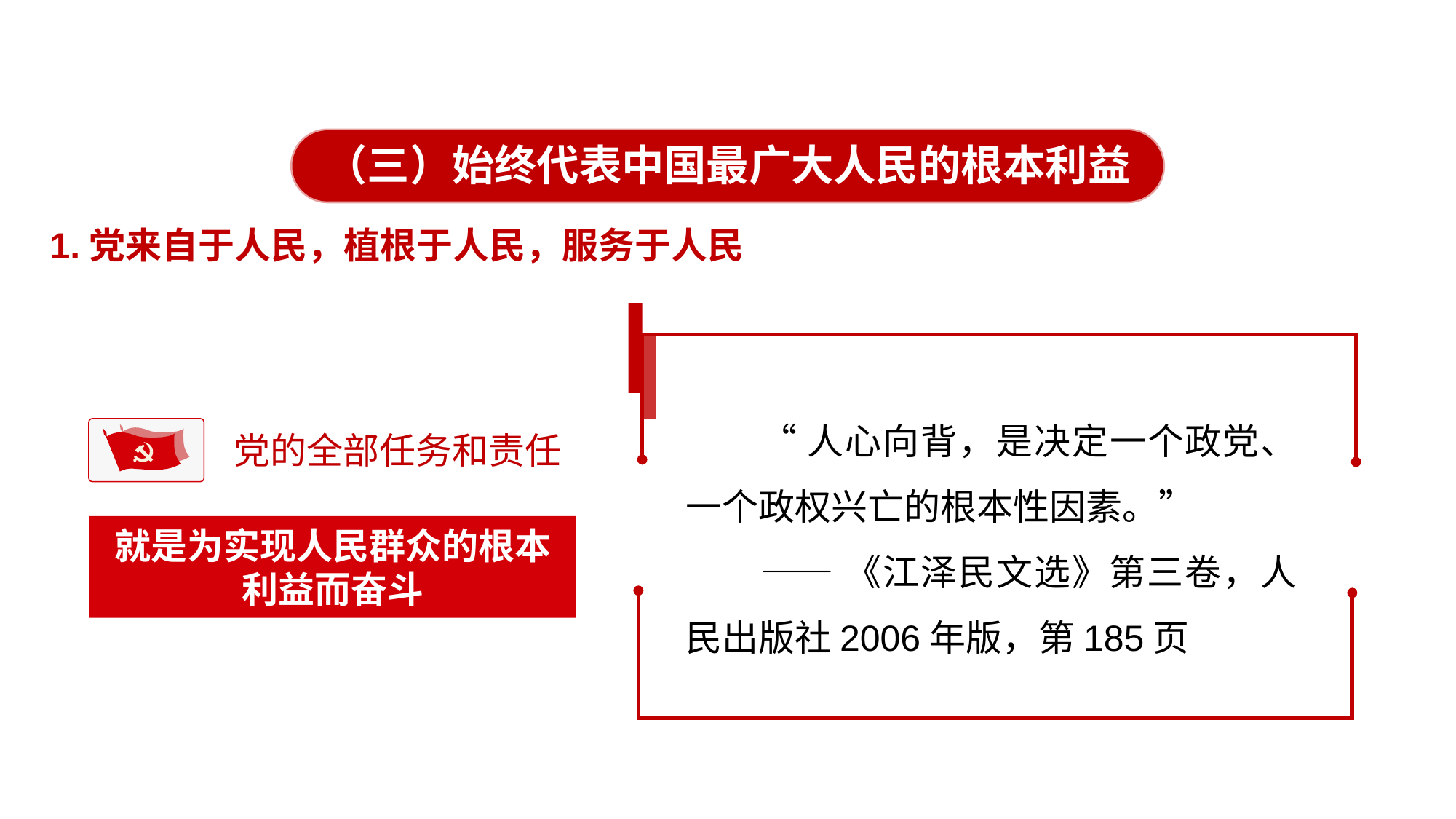

一、“三个代表”重要思想的核心观点
（三）始终代表中国最广大人民的根本利益
1.党来自于人民，植根于人民，服务于人民

“人心向背，是决定一个政党、一个政权兴亡的根本性因素。”
——《江泽民文选》第三卷，人民出版社2006年版，第185页

就是为实现人民群众的根本利益而奋斗
党的全部任务和责任